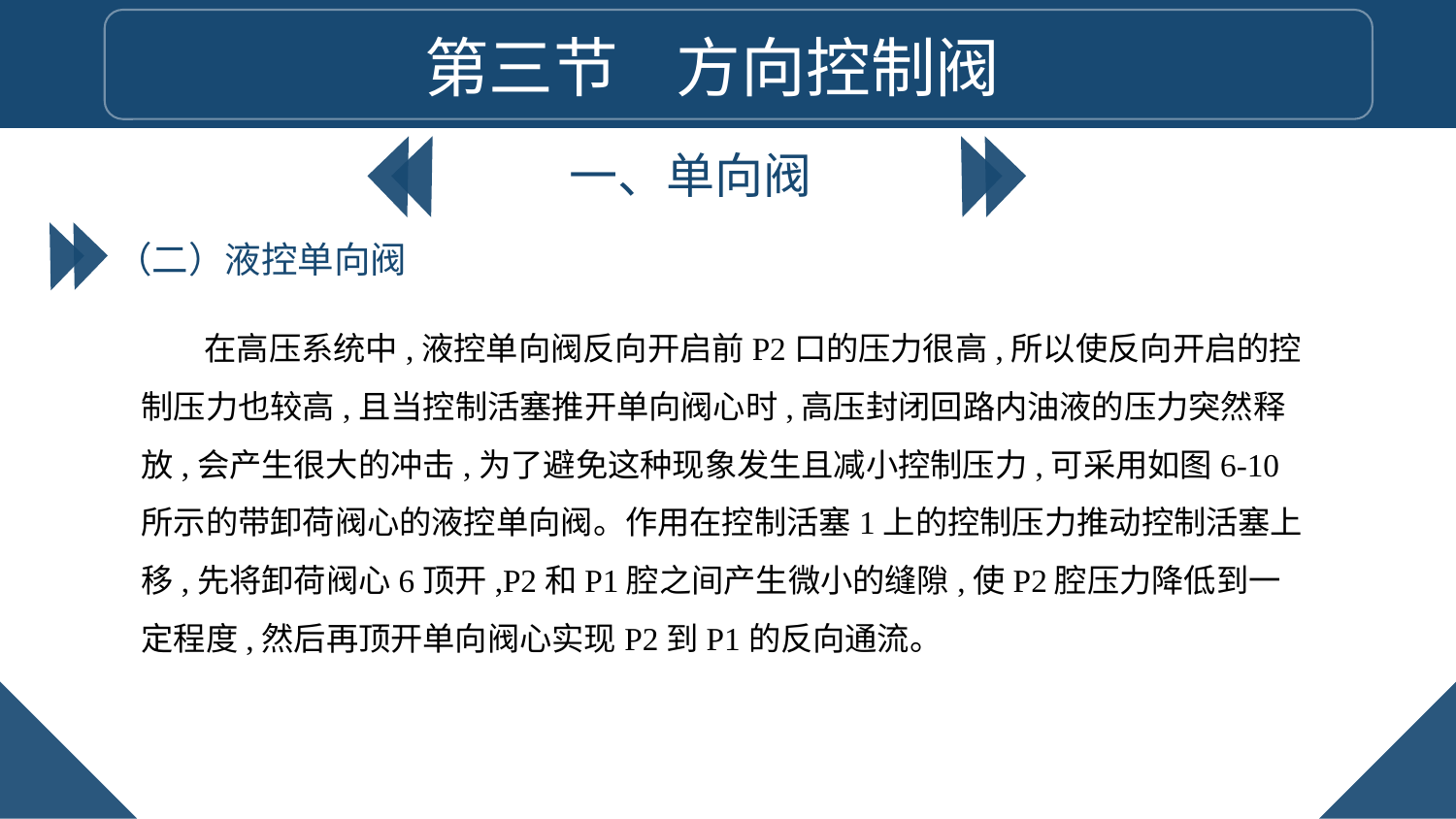

第三节    方向控制阀
一、单向阀

（二）液控单向阀

在高压系统中,液控单向阀反向开启前P2口的压力很高,所以使反向开启的控制压力也较高,且当控制活塞推开单向阀心时,高压封闭回路内油液的压力突然释放,会产生很大的冲击,为了避免这种现象发生且减小控制压力,可采用如图6-10所示的带卸荷阀心的液控单向阀。作用在控制活塞1上的控制压力推动控制活塞上移,先将卸荷阀心6顶开,P2和P1腔之间产生微小的缝隙,使P2腔压力降低到一定程度,然后再顶开单向阀心实现P2到P1的反向通流。